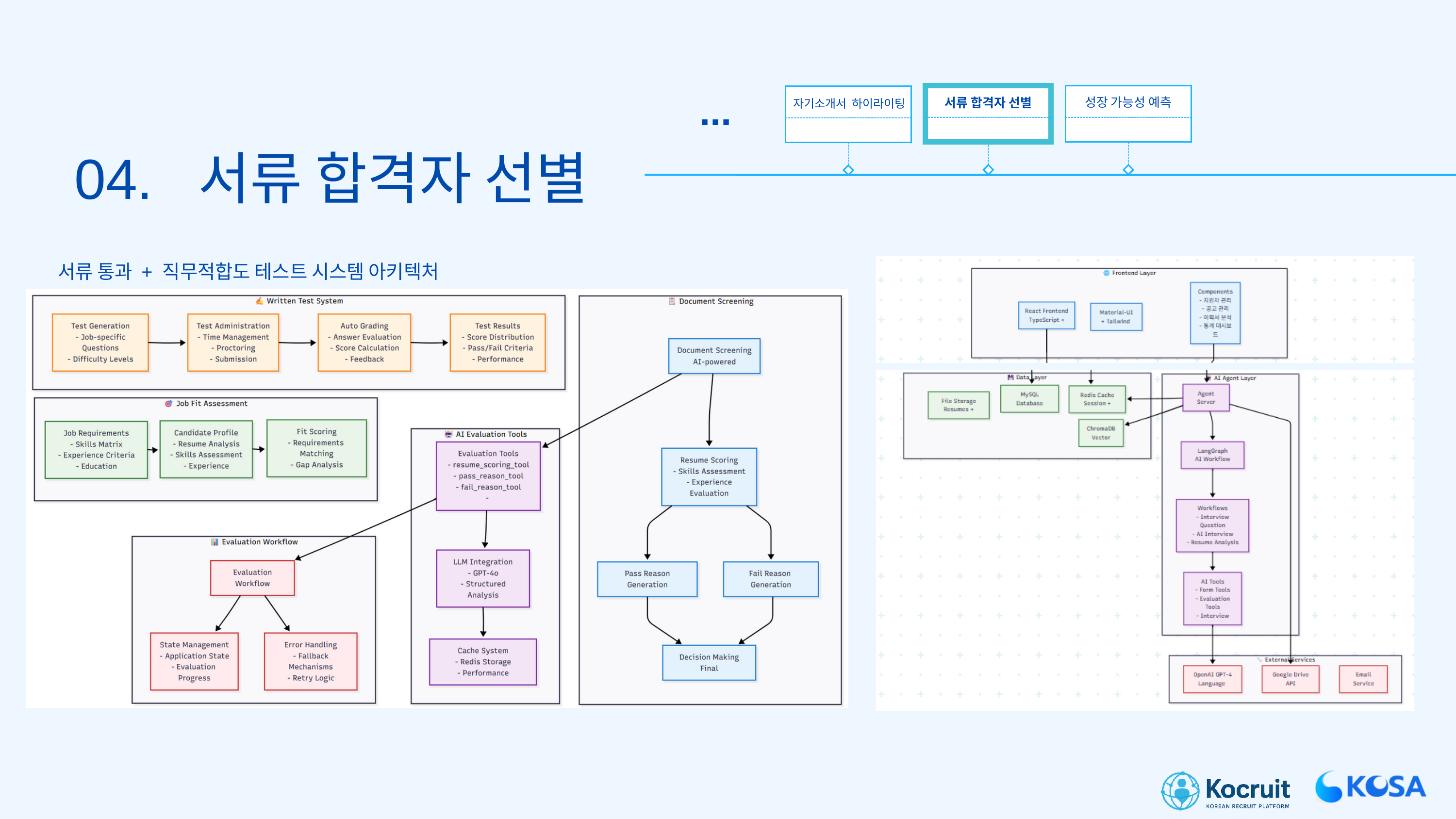

...
성장 가능성 예측
서류 합격자 선별
자기소개서  하이라이팅

04.  서류 합격자 선별

 서류 통과 + 직무적합도 테스트 시스템 아키텍처